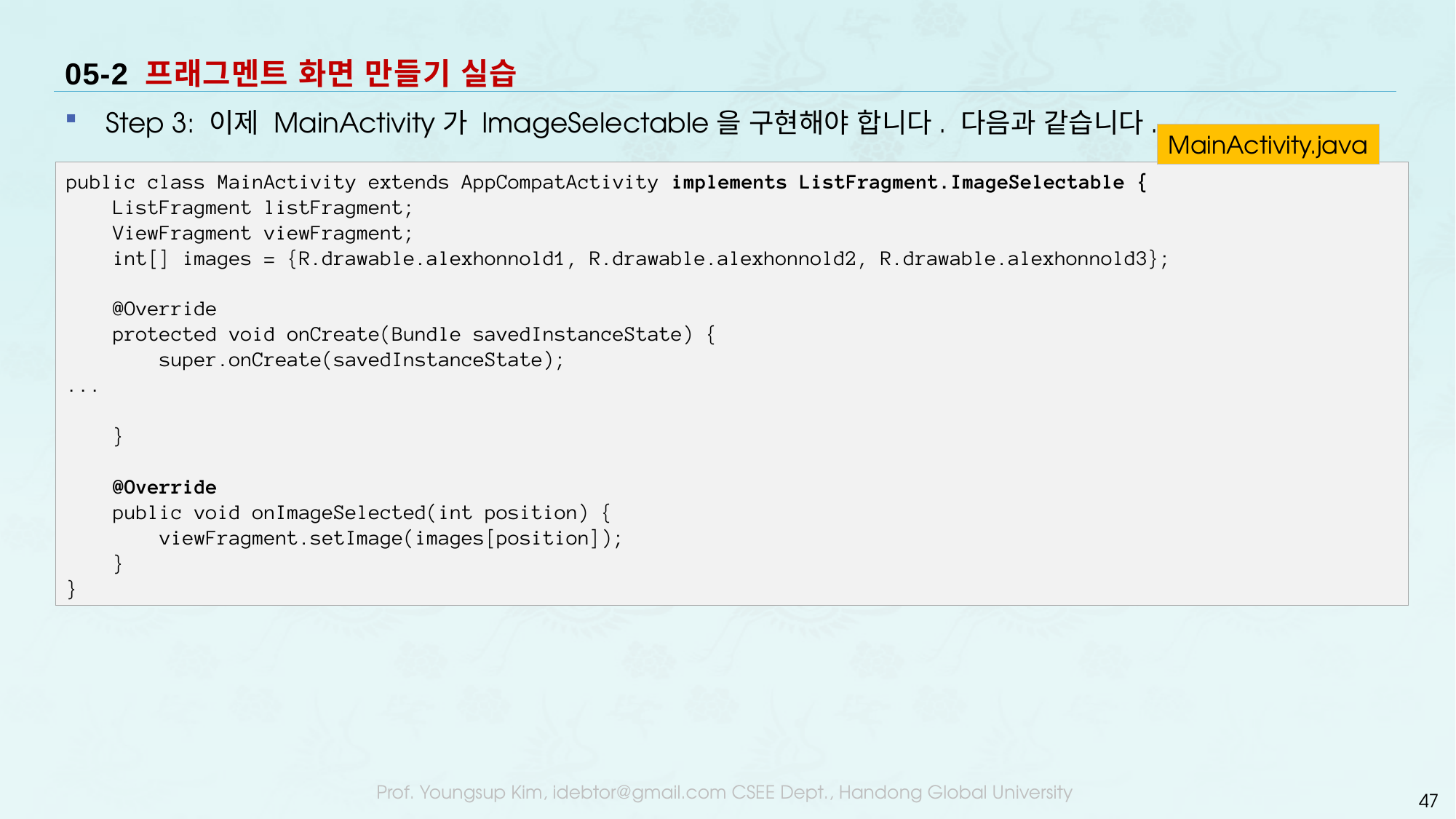

# 05-2 프래그멘트 화면 만들기 실습
Step 3: 이제 MainActivity가 ImageSelectable을 구현해야 합니다. 다음과 같습니다.

MainActivity.java
public class MainActivity extends AppCompatActivity implements ListFragment.ImageSelectable {
    ListFragment listFragment;
    ViewFragment viewFragment;
    int[] images = {R.drawable.alexhonnold1, R.drawable.alexhonnold2, R.drawable.alexhonnold3};

    @Override
    protected void onCreate(Bundle savedInstanceState) {
        super.onCreate(savedInstanceState);
...

    }

    @Override
    public void onImageSelected(int position) {
        viewFragment.setImage(images[position]);
    }
}
47